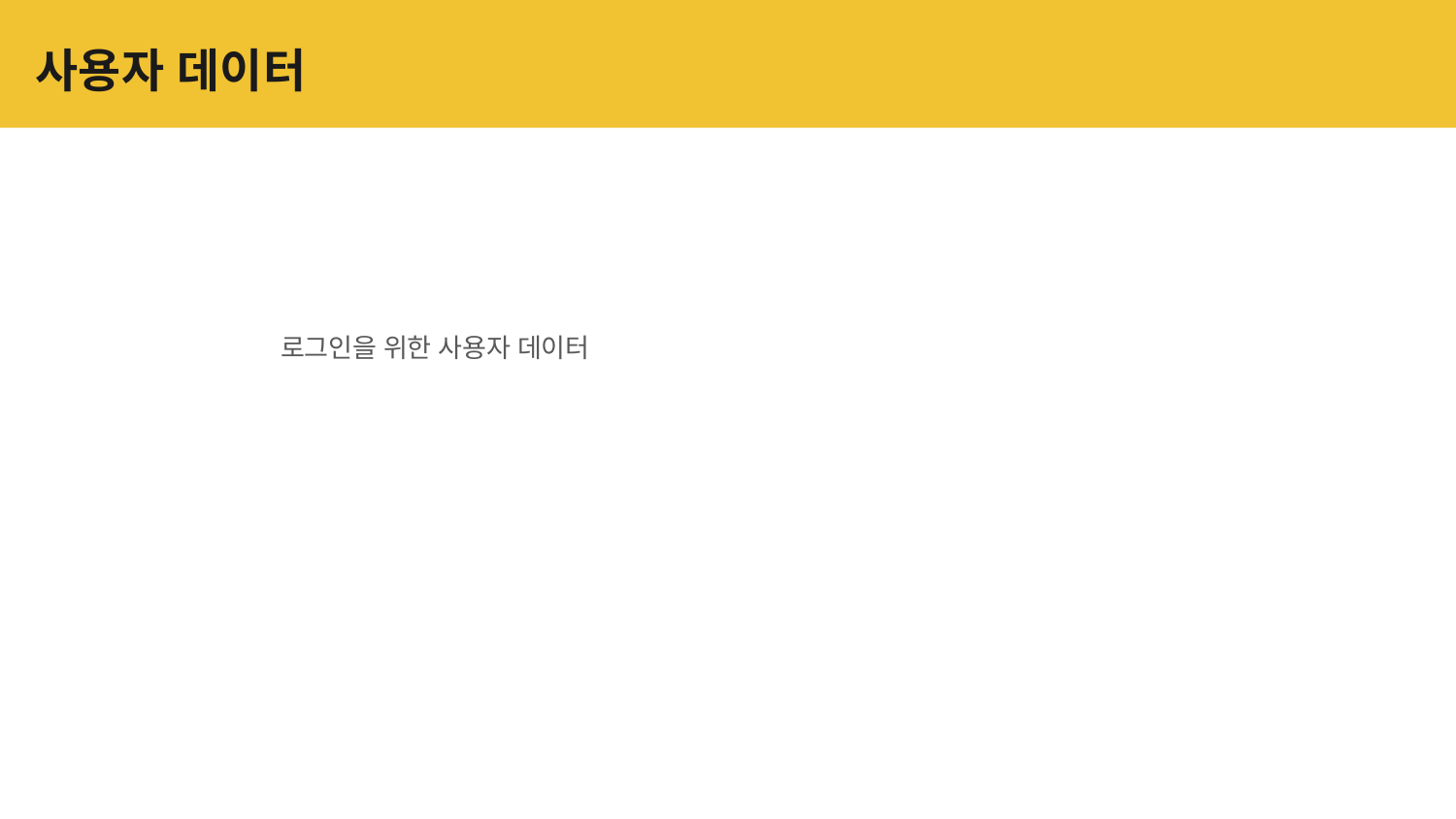

# 사용자 데이터
로그인을 위한 사용자 데이터